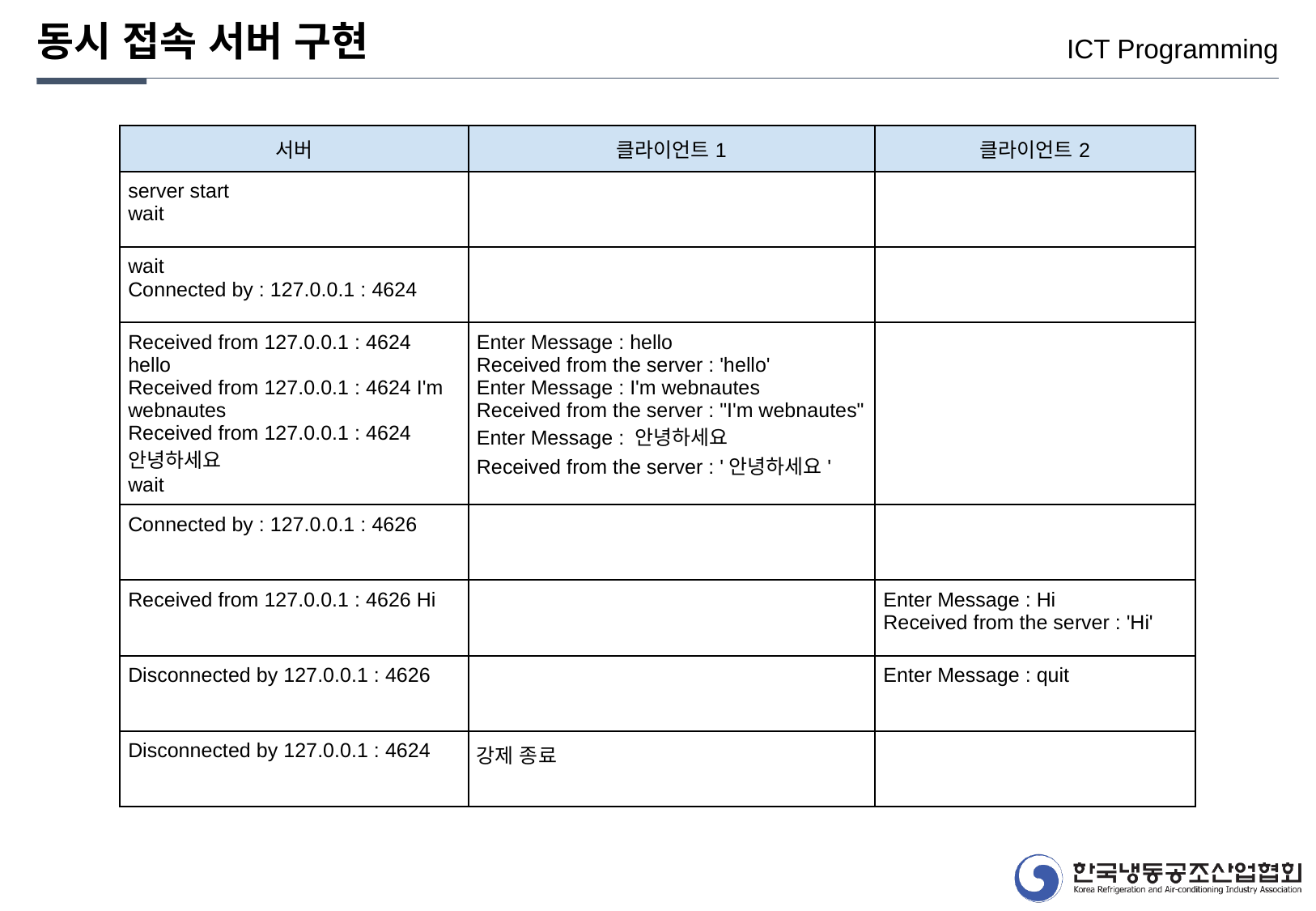

동시 접속 서버 구현
ICT Programming

| 서버 | 클라이언트1 | 클라이언트2 |
| --- | --- | --- |
| server start wait |  |  |
| wait Connected by : 127.0.0.1 : 4624 |  |  |
| Received from 127.0.0.1 : 4624 hello Received from 127.0.0.1 : 4624 I'm webnautes Received from 127.0.0.1 : 4624 안녕하세요 wait | Enter Message : hello Received from the server : 'hello' Enter Message : I'm webnautes Received from the server : "I'm webnautes" Enter Message : 안녕하세요 Received from the server : '안녕하세요' |  |
| Connected by : 127.0.0.1 : 4626 |  |  |
| Received from 127.0.0.1 : 4626 Hi |  | Enter Message : Hi Received from the server : 'Hi' |
| Disconnected by 127.0.0.1 : 4626 |  | Enter Message : quit |
| Disconnected by 127.0.0.1 : 4624 | 강제 종료 |  |